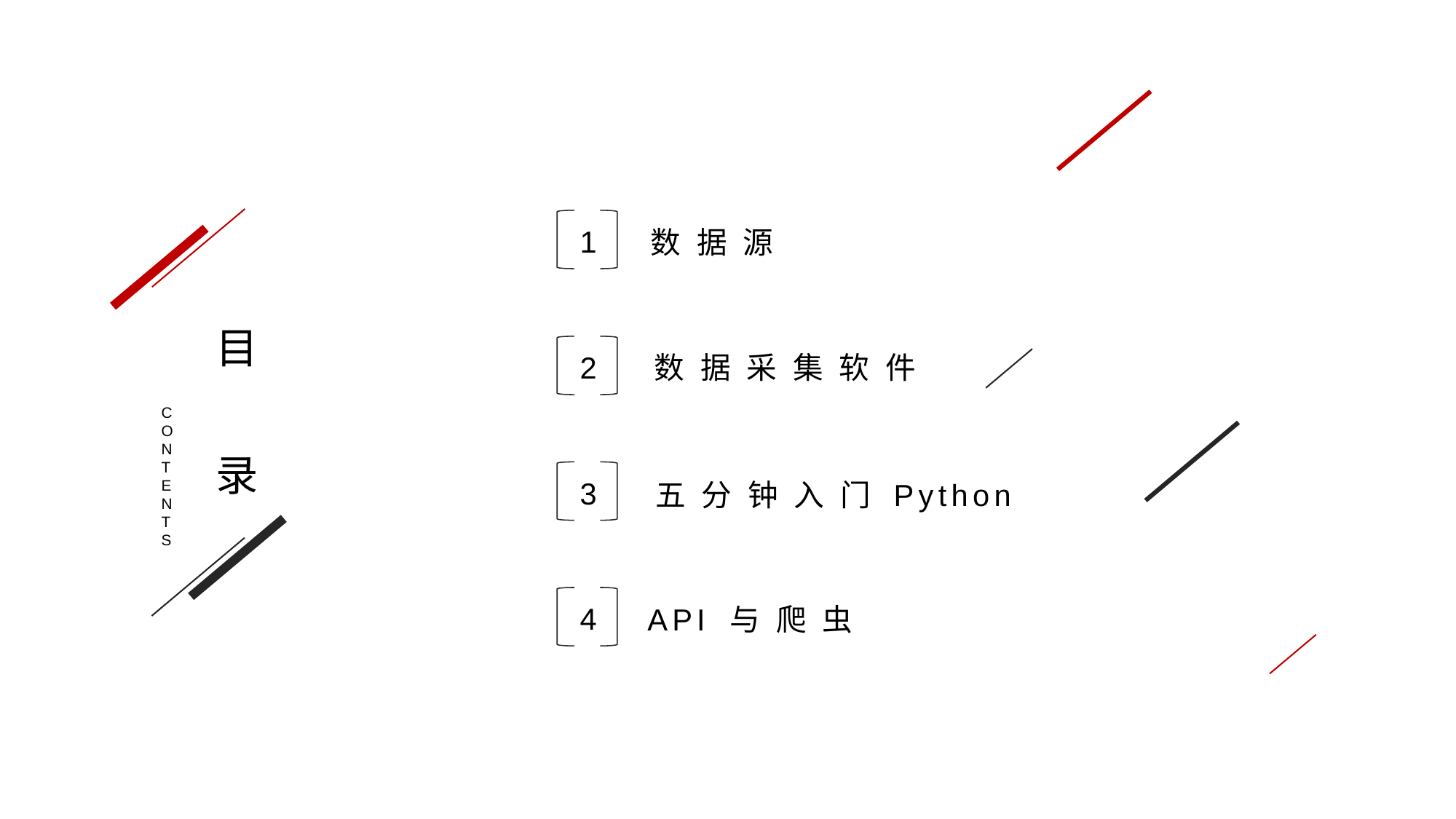

1
数 据 源
目
录

2
数 据 采 集 软 件
CONTENTS

3
五 分 钟 入 门 Python

4
API 与 爬 虫